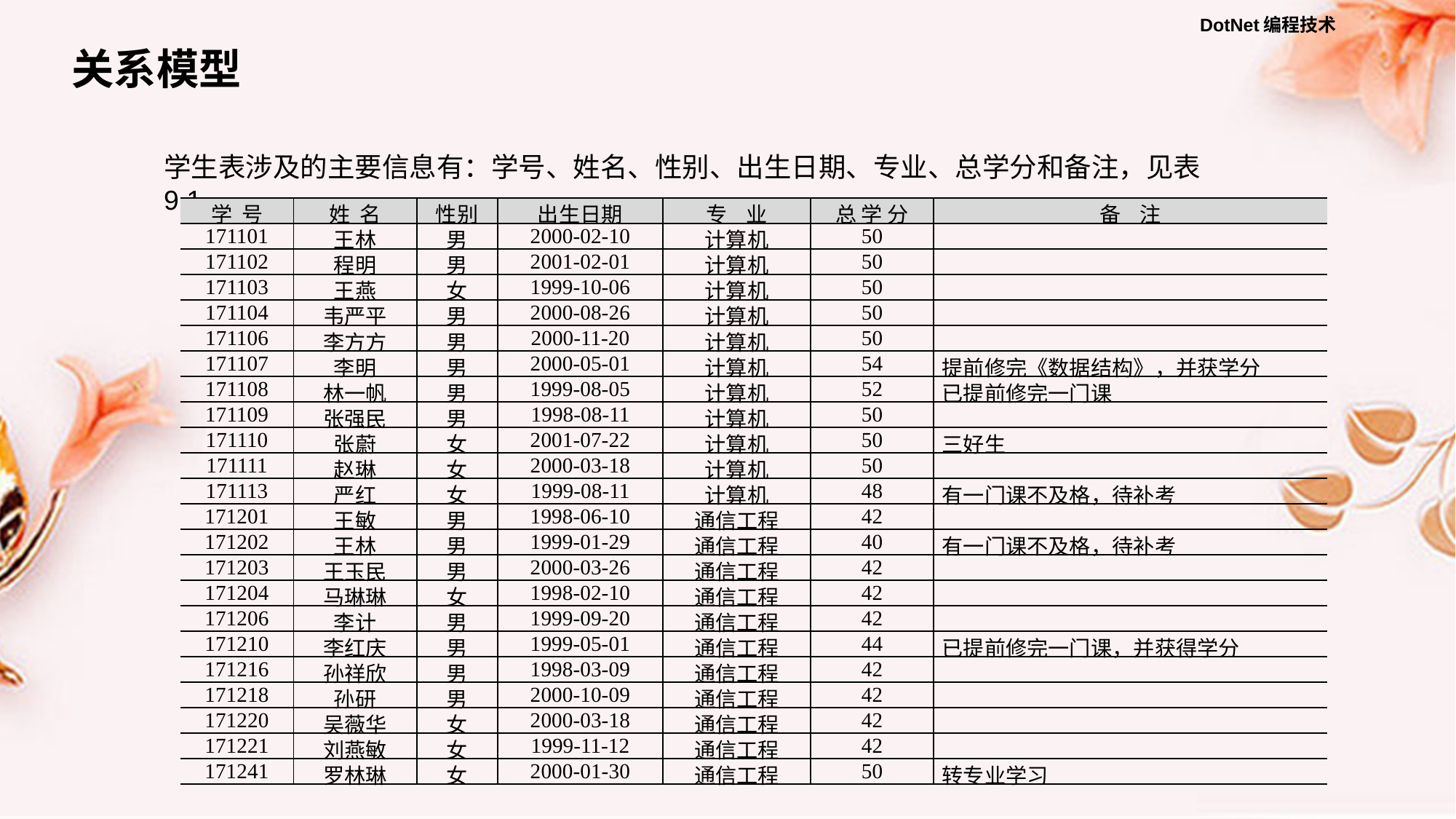

关系模型
学生表涉及的主要信息有：学号、姓名、性别、出生日期、专业、总学分和备注，见表9.1。
| 学 号 | 姓 名 | 性别 | 出生日期 | 专 业 | 总 学 分 | 备 注 |
| --- | --- | --- | --- | --- | --- | --- |
| 171101 | 王林 | 男 | 2000-02-10 | 计算机 | 50 |  |
| 171102 | 程明 | 男 | 2001-02-01 | 计算机 | 50 |  |
| 171103 | 王燕 | 女 | 1999-10-06 | 计算机 | 50 |  |
| 171104 | 韦严平 | 男 | 2000-08-26 | 计算机 | 50 |  |
| 171106 | 李方方 | 男 | 2000-11-20 | 计算机 | 50 |  |
| 171107 | 李明 | 男 | 2000-05-01 | 计算机 | 54 | 提前修完《数据结构》，并获学分 |
| 171108 | 林一帆 | 男 | 1999-08-05 | 计算机 | 52 | 已提前修完一门课 |
| 171109 | 张强民 | 男 | 1998-08-11 | 计算机 | 50 |  |
| 171110 | 张蔚 | 女 | 2001-07-22 | 计算机 | 50 | 三好生 |
| 171111 | 赵琳 | 女 | 2000-03-18 | 计算机 | 50 |  |
| 171113 | 严红 | 女 | 1999-08-11 | 计算机 | 48 | 有一门课不及格，待补考 |
| 171201 | 王敏 | 男 | 1998-06-10 | 通信工程 | 42 |  |
| 171202 | 王林 | 男 | 1999-01-29 | 通信工程 | 40 | 有一门课不及格，待补考 |
| 171203 | 王玉民 | 男 | 2000-03-26 | 通信工程 | 42 |  |
| 171204 | 马琳琳 | 女 | 1998-02-10 | 通信工程 | 42 |  |
| 171206 | 李计 | 男 | 1999-09-20 | 通信工程 | 42 |  |
| 171210 | 李红庆 | 男 | 1999-05-01 | 通信工程 | 44 | 已提前修完一门课，并获得学分 |
| 171216 | 孙祥欣 | 男 | 1998-03-09 | 通信工程 | 42 |  |
| 171218 | 孙研 | 男 | 2000-10-09 | 通信工程 | 42 |  |
| 171220 | 吴薇华 | 女 | 2000-03-18 | 通信工程 | 42 |  |
| 171221 | 刘燕敏 | 女 | 1999-11-12 | 通信工程 | 42 |  |
| 171241 | 罗林琳 | 女 | 2000-01-30 | 通信工程 | 50 | 转专业学习 |